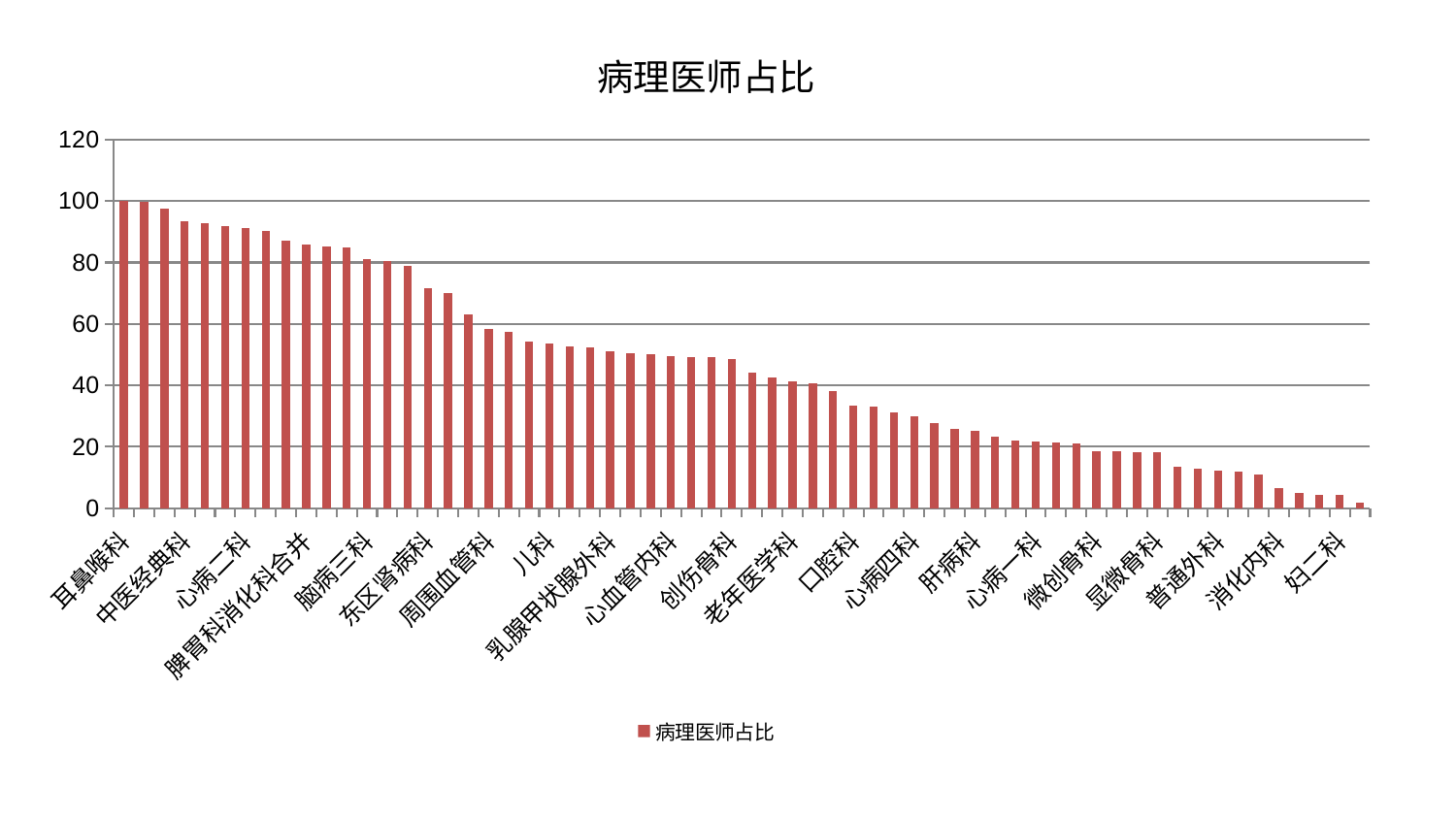

### Chart: 病理医师占比

| Category | 病理医师占比 |
|---|---|
| 耳鼻喉科 | 100.0 |
| 血液科 | 99.71922816171576 |
| 重症医学科 | 97.6172130958781 |
| 中医经典科 | 93.36925875338784 |
| 泌尿外科 | 92.87967518757434 |
| 脑病一科 | 91.82406338571853 |
| 心病二科 | 91.26126383836424 |
| 肝胆外科 | 90.26155794488392 |
| 呼吸内科 | 87.00856287838988 |
| 脾胃科消化科合并 | 85.81198457939752 |
| 脊柱骨科 | 85.2455322821486 |
| 肿瘤内科 | 84.86018996943736 |
| 脑病三科 | 80.96677290012585 |
| 东区重症医学科 | 80.57197647815147 |
| 肛肠科 | 78.83786544920184 |
| 东区肾病科 | 71.62852203081621 |
| 骨科 | 69.9987518588871 |
| 推拿科 | 62.986647782140246 |
| 周围血管科 | 58.35571784228205 |
| 男科 | 57.50903204214466 |
| 小儿推拿科 | 54.37353124032865 |
| 儿科 | 53.639503167739285 |
| 综合内科 | 52.55820046577726 |
| 脾胃病科 | 52.26488755838026 |
| 乳腺甲状腺外科 | 51.25116604484154 |
| 关节骨科 | 50.560389667723946 |
| 内分泌科 | 50.19584207066413 |
| 心血管内科 | 49.452473898477024 |
| 中医外治中心 | 49.35372462345714 |
| 康复科 | 49.27165911616435 |
| 创伤骨科 | 48.5249056605722 |
| 运动损伤骨科 | 44.26039919181877 |
| 美容皮肤科 | 42.65099394825419 |
| 老年医学科 | 41.22381208482288 |
| 风湿病科 | 40.5187256529158 |
| 胸外科 | 38.27177545308553 |
| 口腔科 | 33.4313423114592 |
| 治未病中心 | 33.10650258468332 |
| 医院 | 31.329767603457768 |
| 心病四科 | 29.88721043299366 |
| 针灸科 | 27.64680307387692 |
| 小儿骨科 | 25.69857603563762 |
| 肝病科 | 25.125411739288598 |
| 西区重症医学科 | 23.27599087923852 |
| 妇科妇二科合并 | 22.15333718934468 |
| 心病一科 | 21.73669318539355 |
| 神经外科 | 21.27174842679611 |
| 肾脏内科 | 21.13615692156915 |
| 微创骨科 | 18.57202089490093 |
| 皮肤科 | 18.412234075248897 |
| 心病三科 | 18.259644251583108 |
| 显微骨科 | 18.1918083921044 |
| 妇科 | 13.55627060039954 |
| 脑病二科 | 12.881516399925461 |
| 普通外科 | 12.123207051259683 |
| 肾病科 | 11.808788328638531 |
| 眼科 | 10.997319094633385 |
| 消化内科 | 6.727838030668017 |
| 神经内科 | 4.996110025188599 |
| 产科 | 4.304520103015876 |
| 妇二科 | 4.26990545566268 |
| 身心医学科 | 1.982433015575784 |
160